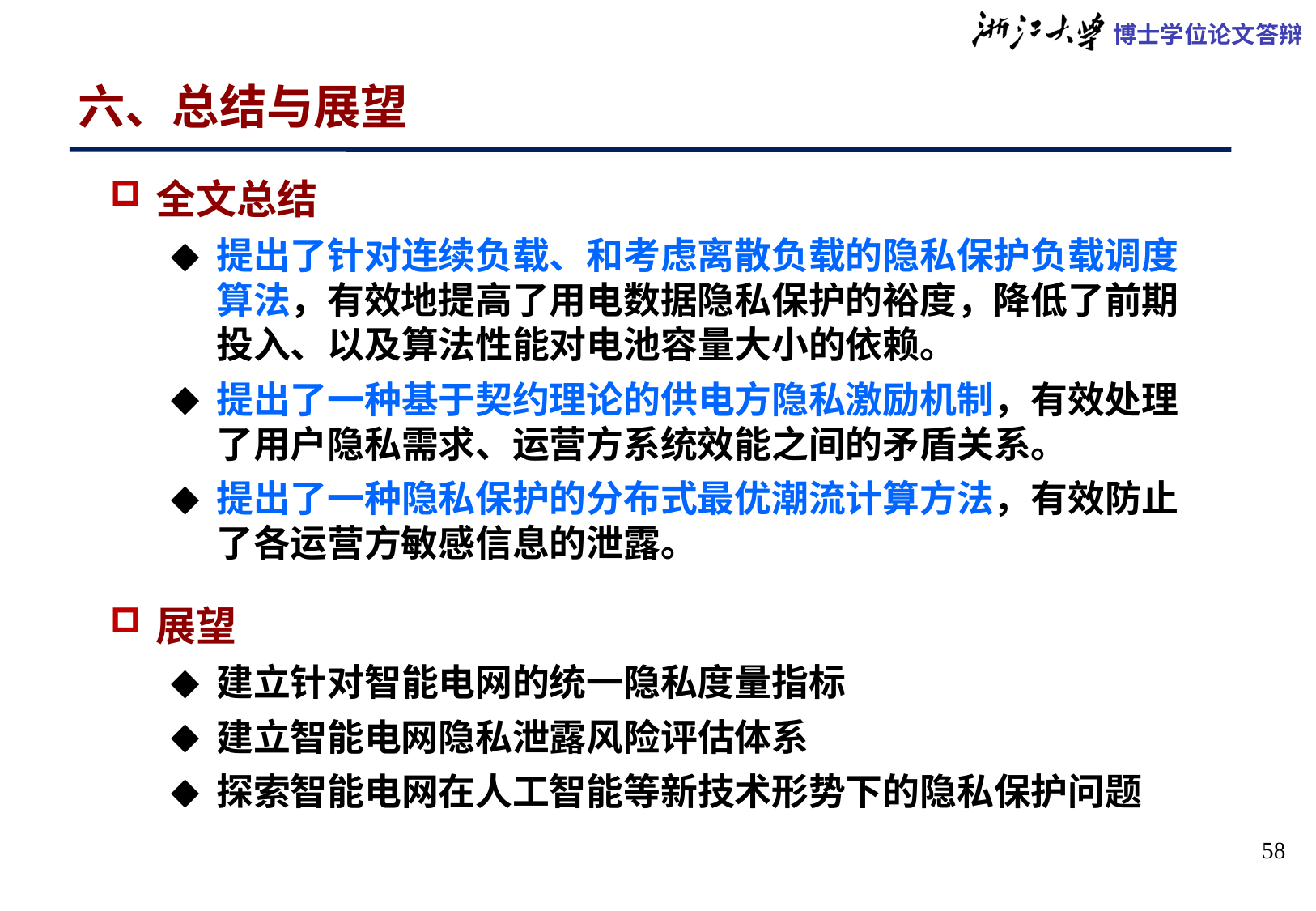

# 六、总结与展望
全文总结
提出了针对连续负载、和考虑离散负载的隐私保护负载调度算法，有效地提高了用电数据隐私保护的裕度，降低了前期投入、以及算法性能对电池容量大小的依赖。
提出了一种基于契约理论的供电方隐私激励机制，有效处理了用户隐私需求、运营方系统效能之间的矛盾关系。
提出了一种隐私保护的分布式最优潮流计算方法，有效防止了各运营方敏感信息的泄露。

展望
建立针对智能电网的统一隐私度量指标
建立智能电网隐私泄露风险评估体系
探索智能电网在人工智能等新技术形势下的隐私保护问题

58